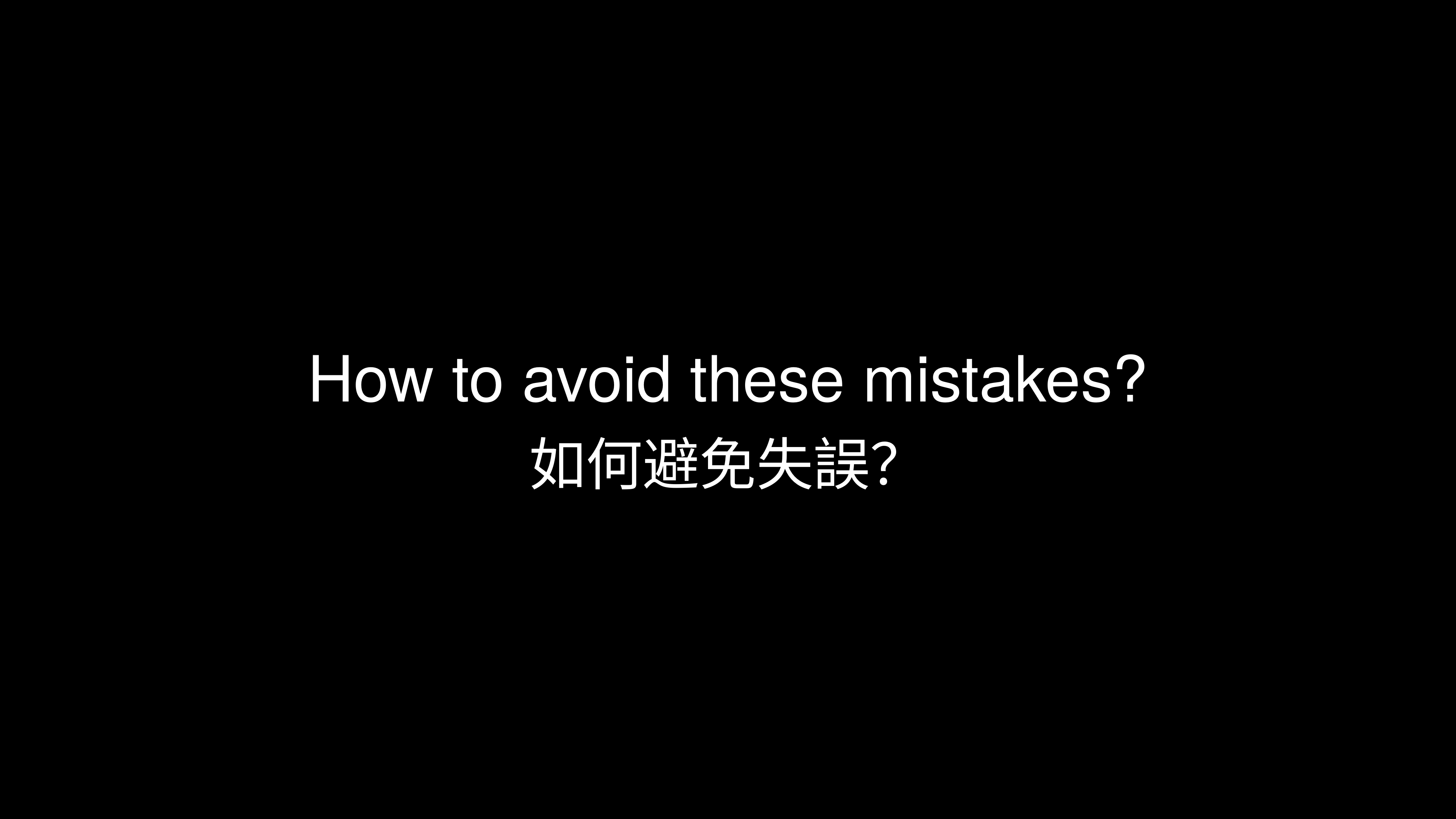

# How to avoid these mistakes? 如何避免失誤？